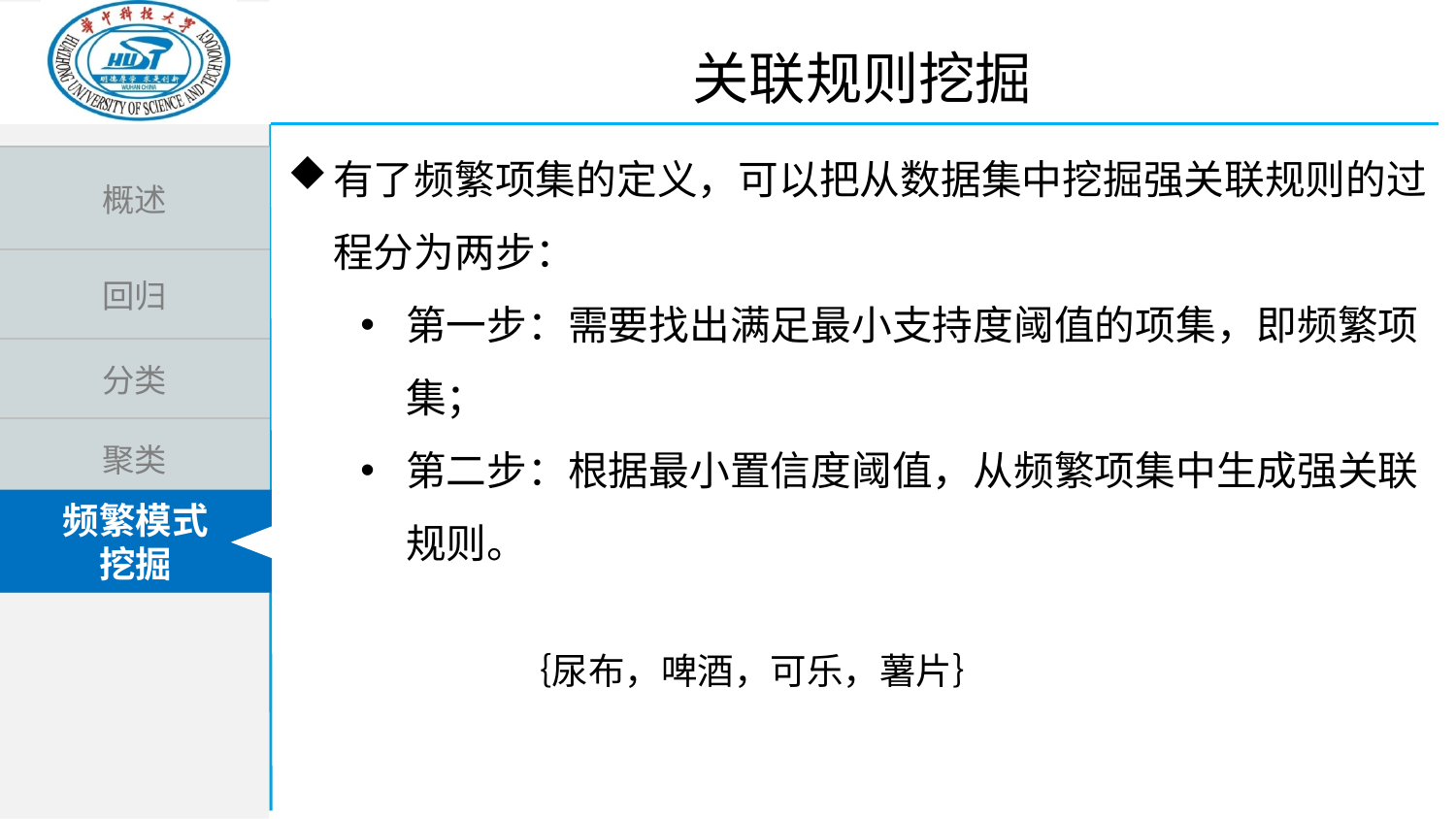

关联规则挖掘
有了频繁项集的定义，可以把从数据集中挖掘强关联规则的过程分为两步：
第一步：需要找出满足最小支持度阈值的项集，即频繁项集；
第二步：根据最小置信度阈值，从频繁项集中生成强关联规则。
｛尿布，啤酒，可乐，薯片｝